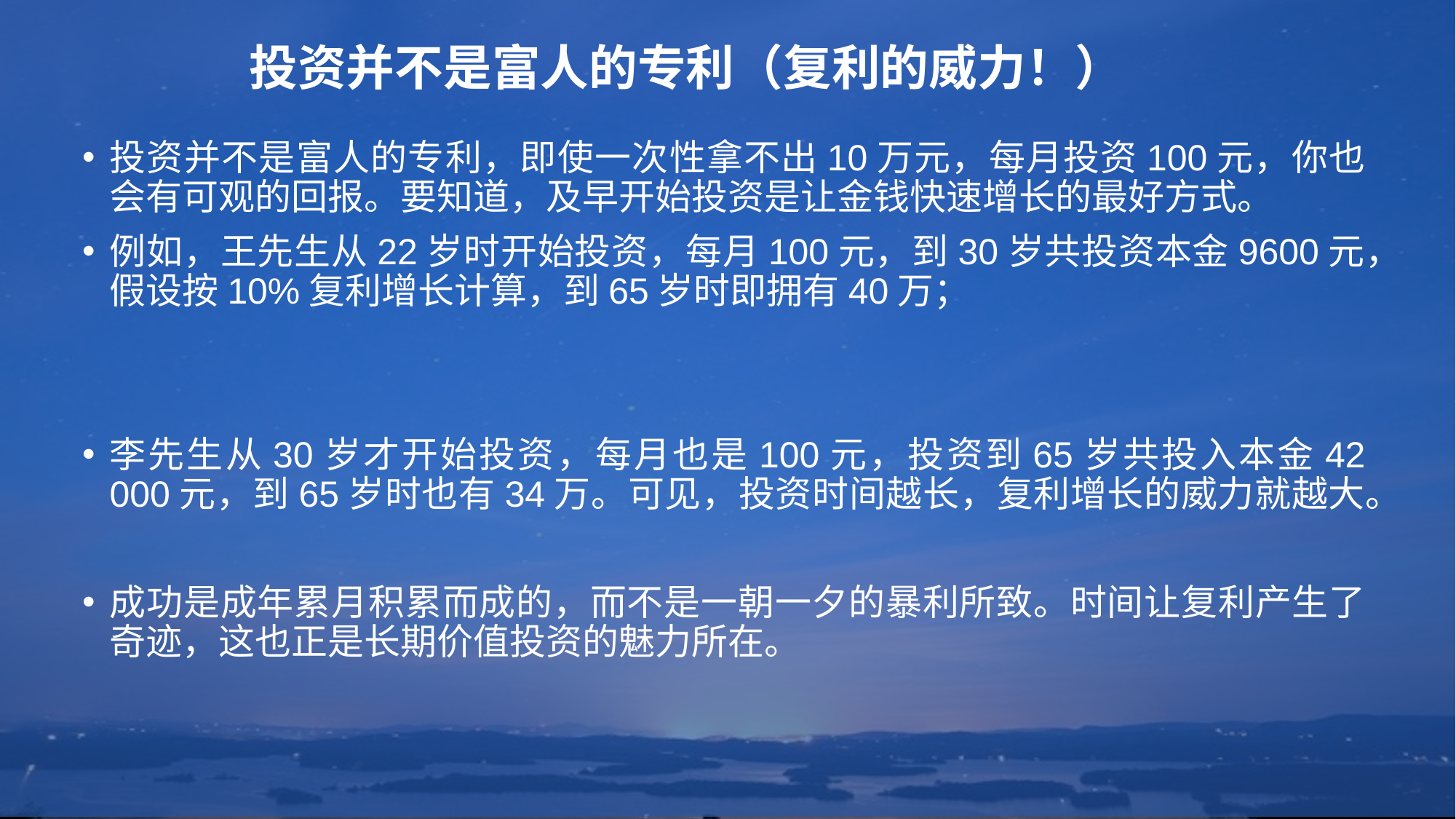

# 投资并不是富人的专利（复利的威力！）
投资并不是富人的专利，即使一次性拿不出10万元，每月投资100元，你也会有可观的回报。要知道，及早开始投资是让金钱快速增长的最好方式。
例如，王先生从22岁时开始投资，每月100元，到30岁共投资本金9600元，假设按10%复利增长计算，到65岁时即拥有40万；

李先生从30岁才开始投资，每月也是100元，投资到65岁共投入本金42 000元，到65岁时也有34万。可见，投资时间越长，复利增长的威力就越大。

成功是成年累月积累而成的，而不是一朝一夕的暴利所致。时间让复利产生了奇迹，这也正是长期价值投资的魅力所在。